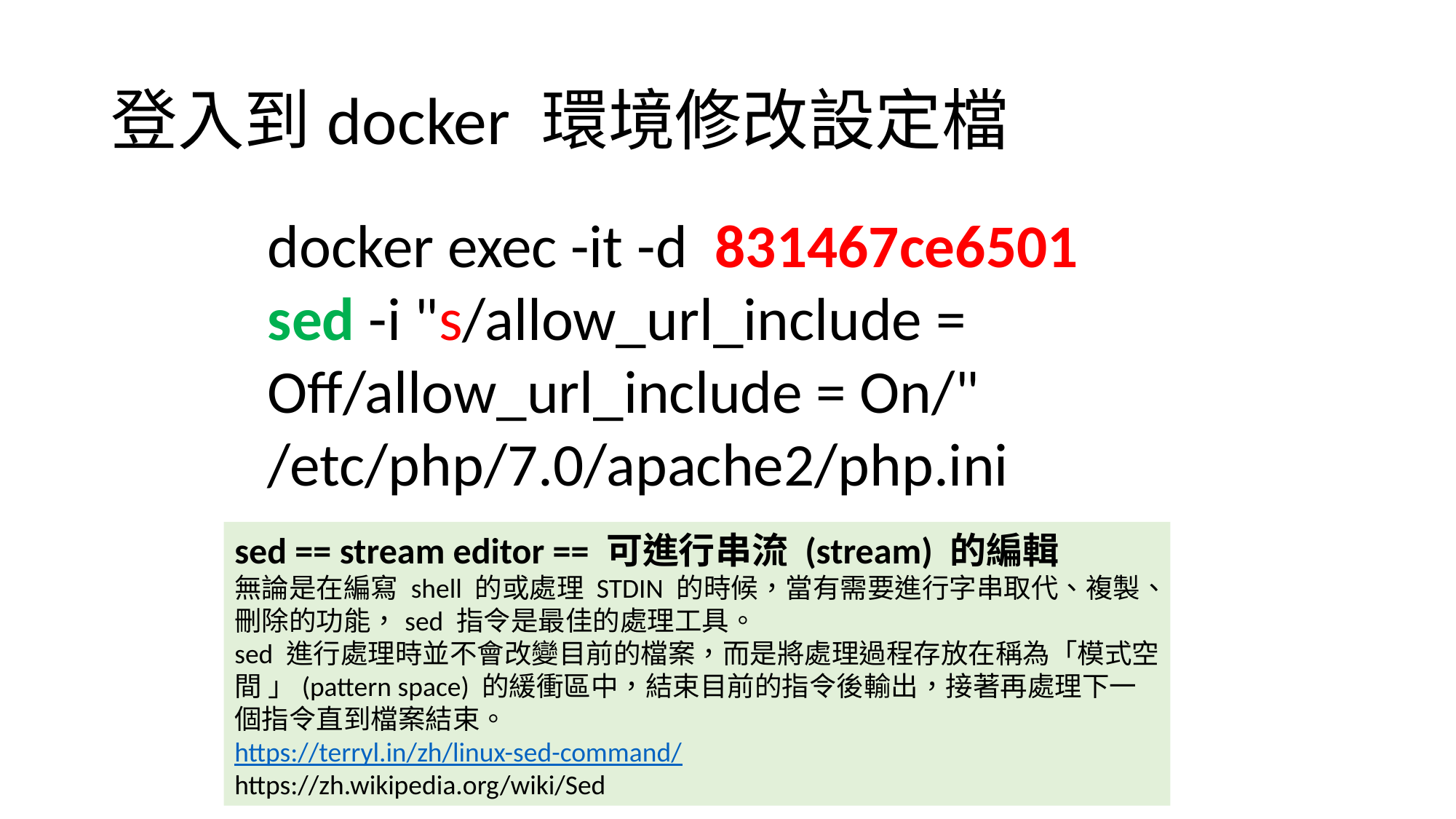

# 登入到docker 環境修改設定檔
docker exec -it -d  831467ce6501 sed -i "s/allow_url_include = Off/allow_url_include = On/" /etc/php/7.0/apache2/php.ini
sed == stream editor == 可進行串流 (stream) 的編輯
無論是在編寫 shell 的或處理 STDIN 的時候，當有需要進行字串取代、複製、刪除的功能，sed 指令是最佳的處理工具。
sed 進行處理時並不會改變目前的檔案，而是將處理過程存放在稱為「模式空間 」(pattern space) 的緩衝區中，結束目前的指令後輸出，接著再處理下一個指令直到檔案結束。
https://terryl.in/zh/linux-sed-command/
https://zh.wikipedia.org/wiki/Sed